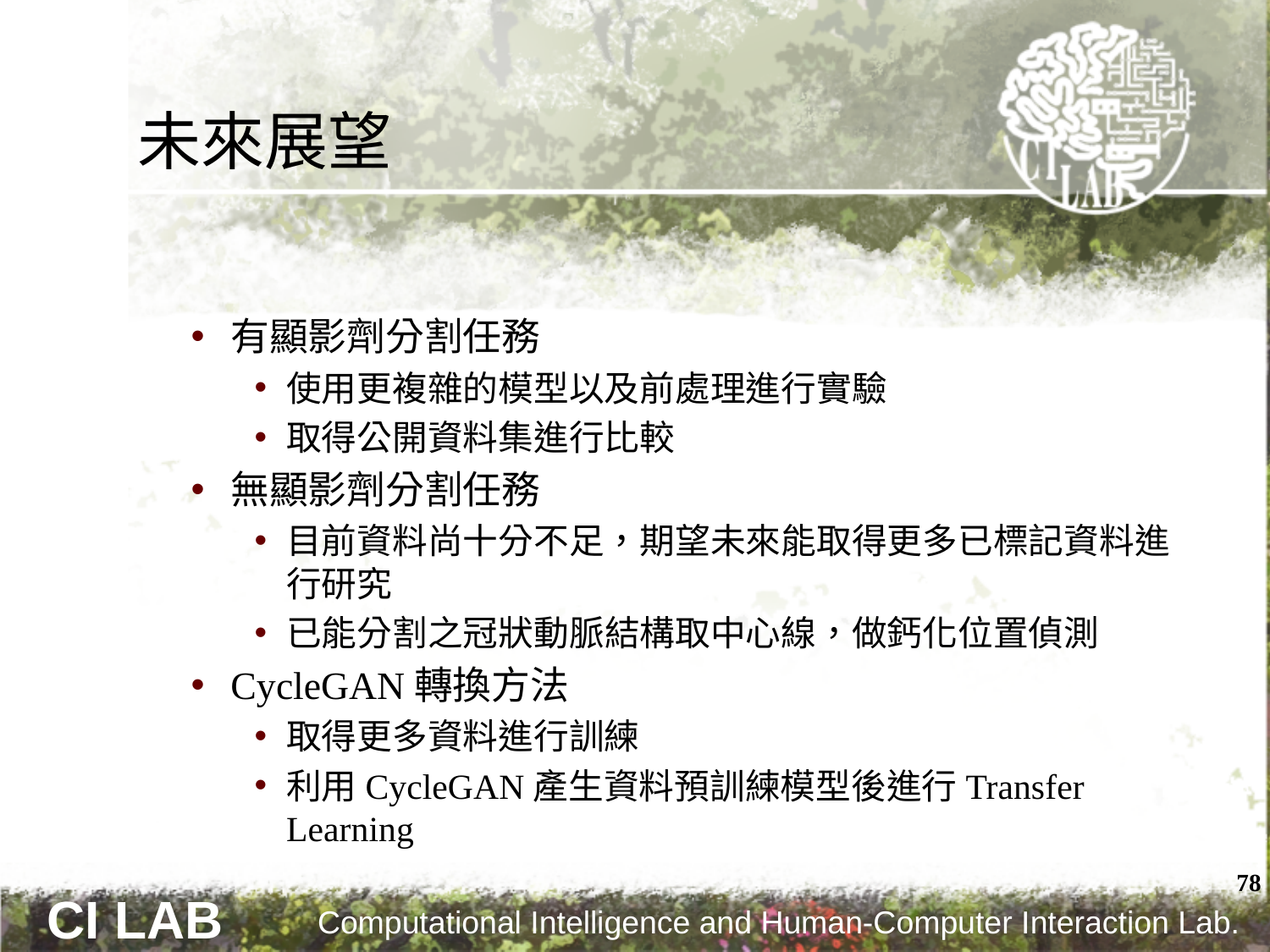

# 未來展望
有顯影劑分割任務
使用更複雜的模型以及前處理進行實驗
取得公開資料集進行比較
無顯影劑分割任務
目前資料尚十分不足，期望未來能取得更多已標記資料進行研究
已能分割之冠狀動脈結構取中心線，做鈣化位置偵測
CycleGAN轉換方法
取得更多資料進行訓練
利用CycleGAN產生資料預訓練模型後進行Transfer Learning

78